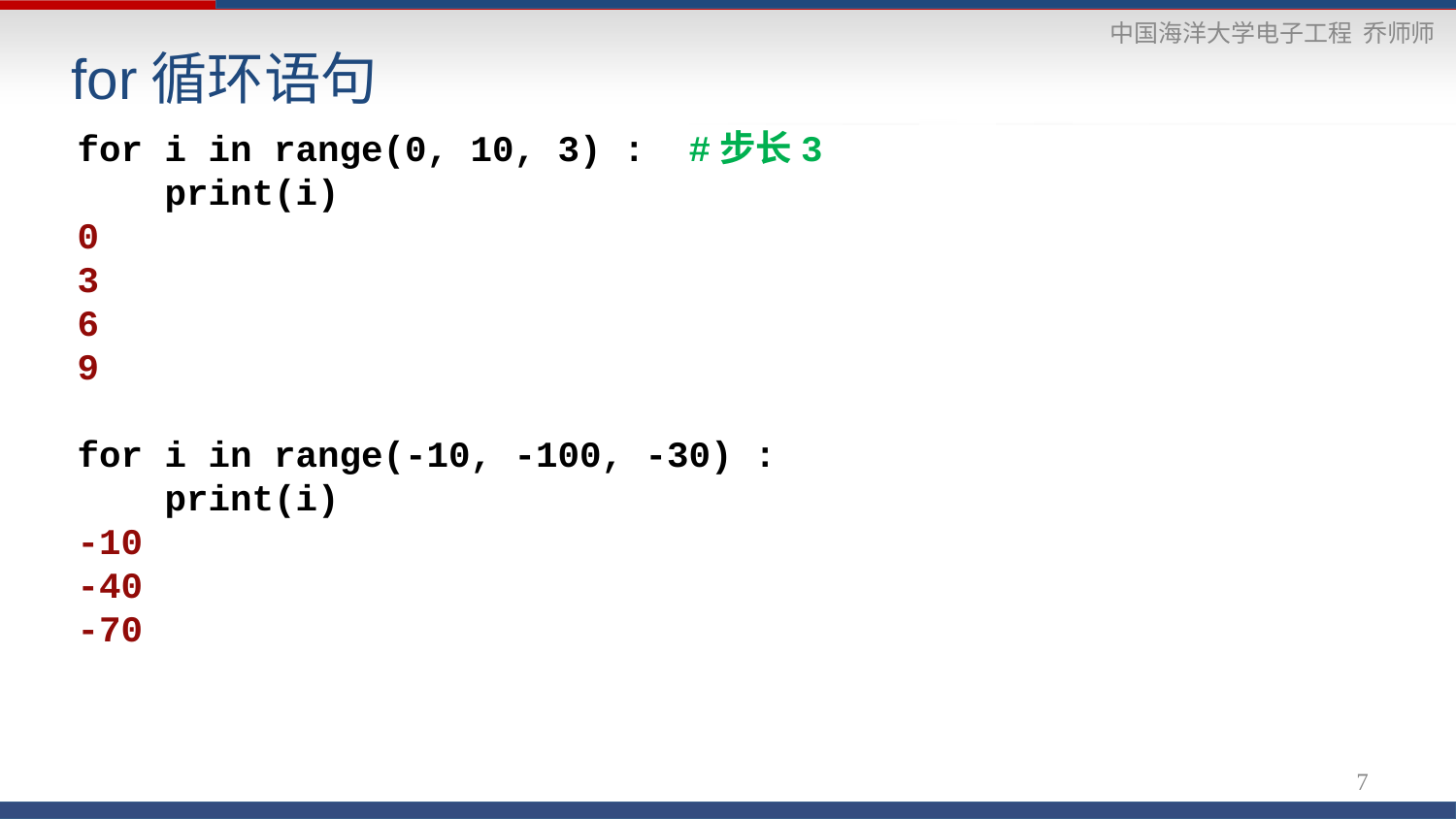

# for循环语句
for i in range(0, 10, 3) :  #步长3
    print(i)
0
3
6
9

for i in range(-10, -100, -30) :
    print(i)
-10
-40
-70
7